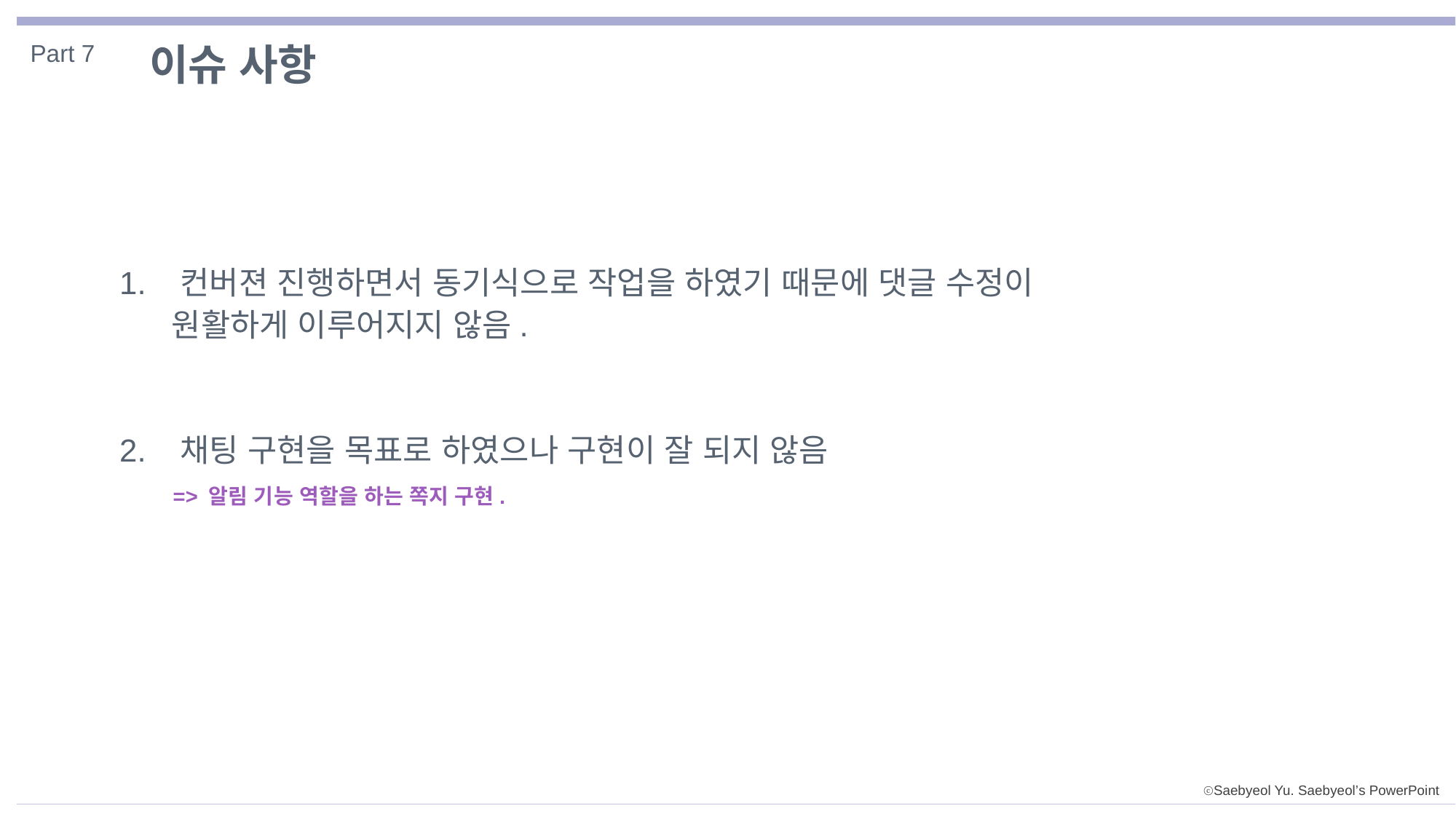

Part 7
이슈 사항

1.   컨버젼 진행하면서 동기식으로 작업을 하였기 때문에 댓글 수정이
     원활하게 이루어지지 않음.

2.   채팅 구현을 목표로 하였으나 구현이 잘 되지 않음
      => 알림 기능 역할을 하는 쪽지 구현.

ⓒSaebyeol Yu. Saebyeol’s PowerPoint